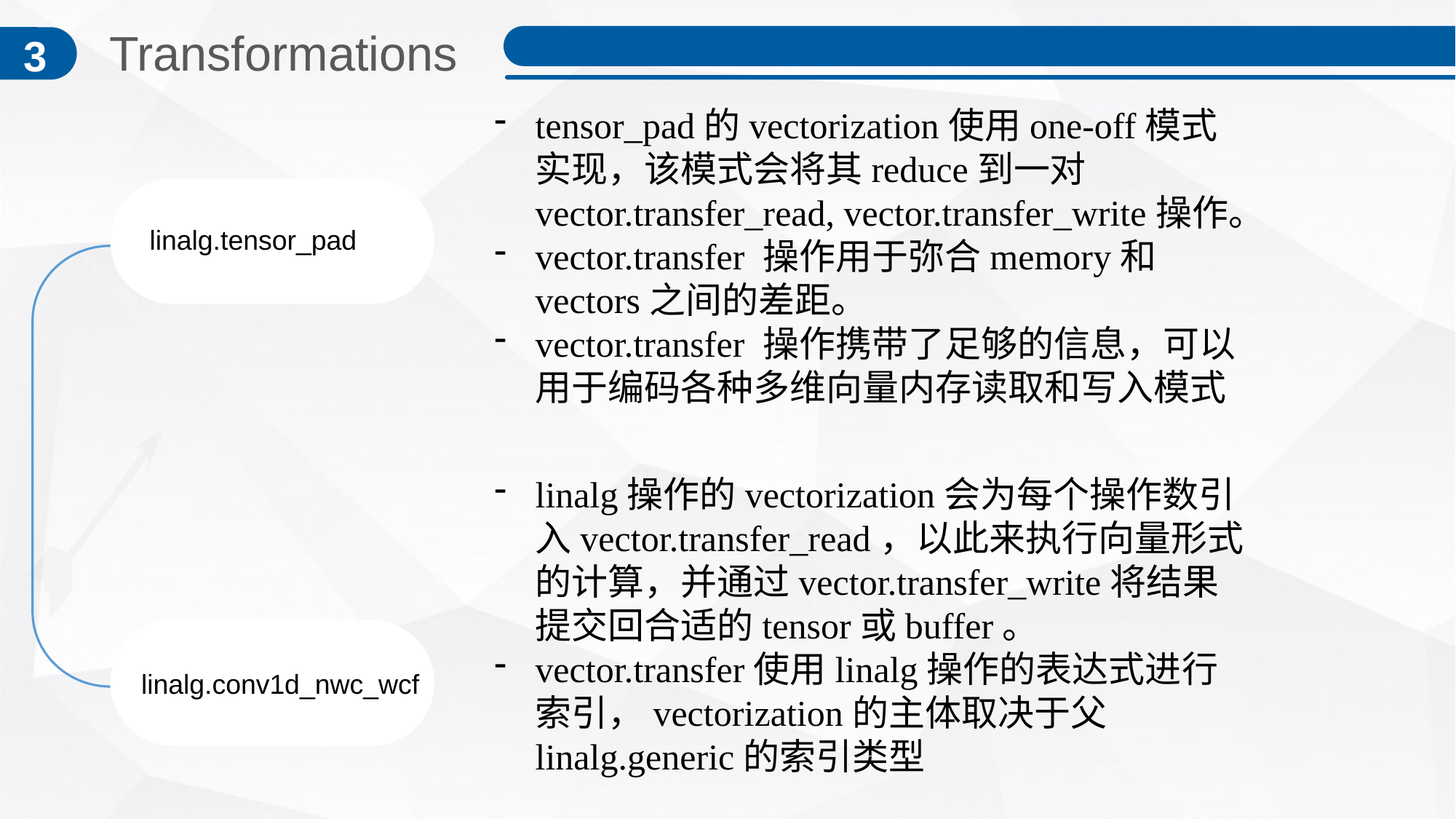

Transformations
3

tensor_pad的vectorization使用one-off模式实现，该模式会将其reduce到一对vector.transfer_read, vector.transfer_write操作。
vector.transfer 操作用于弥合memory和vectors之间的差距。
vector.transfer 操作携带了足够的信息，可以用于编码各种多维向量内存读取和写入模式

linalg.tensor_pad

linalg.conv1d_nwc_wcf

linalg操作的vectorization会为每个操作数引入vector.transfer_read，以此来执行向量形式的计算，并通过vector.transfer_write将结果提交回合适的tensor或buffer。
vector.transfer使用linalg操作的表达式进行索引，vectorization的主体取决于父linalg.generic的索引类型